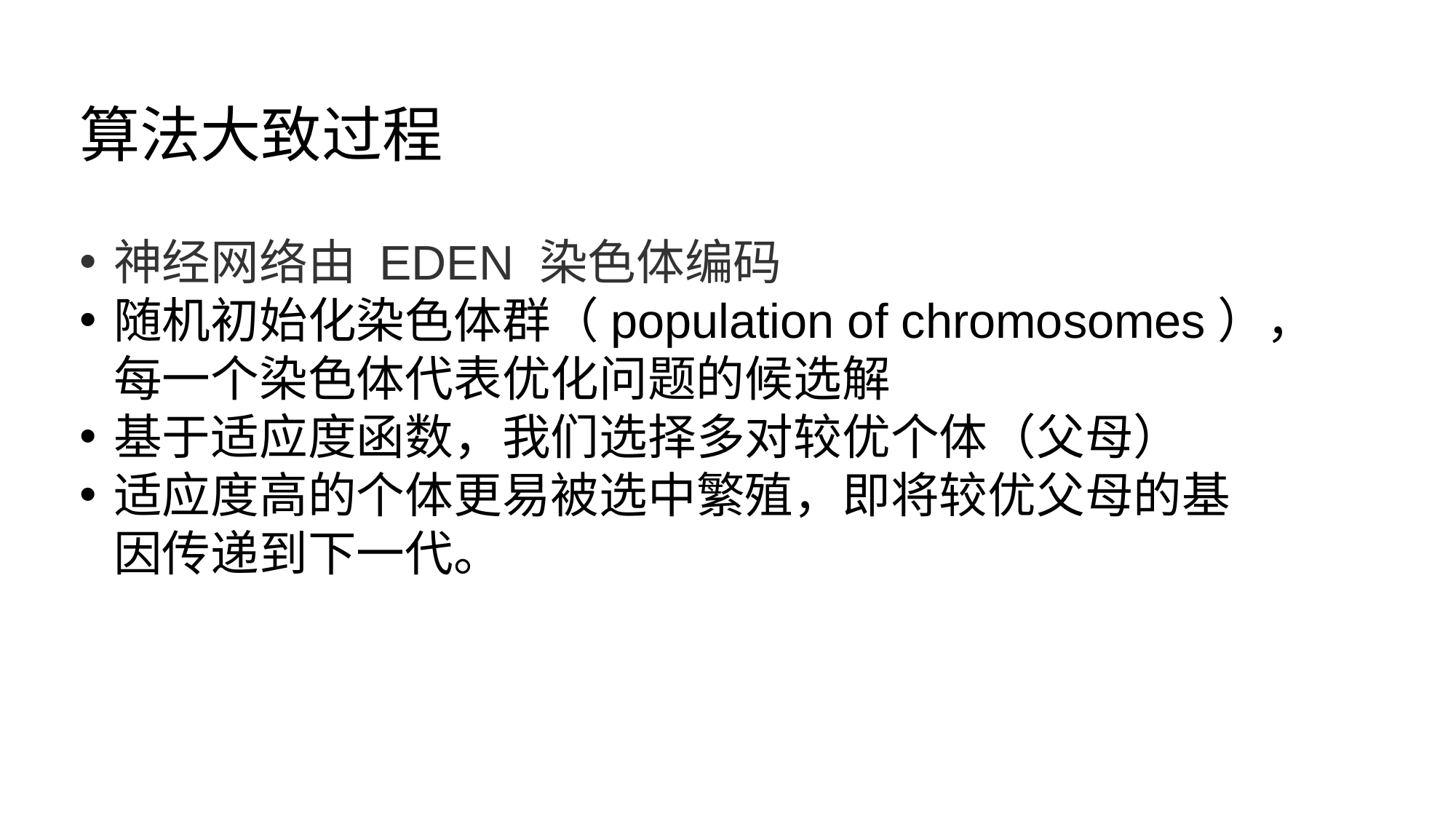

算法大致过程

神经网络由 EDEN 染色体编码
随机初始化染色体群（population of chromosomes），每一个染色体代表优化问题的候选解
基于适应度函数，我们选择多对较优个体（父母）
适应度高的个体更易被选中繁殖，即将较优父母的基因传递到下一代。